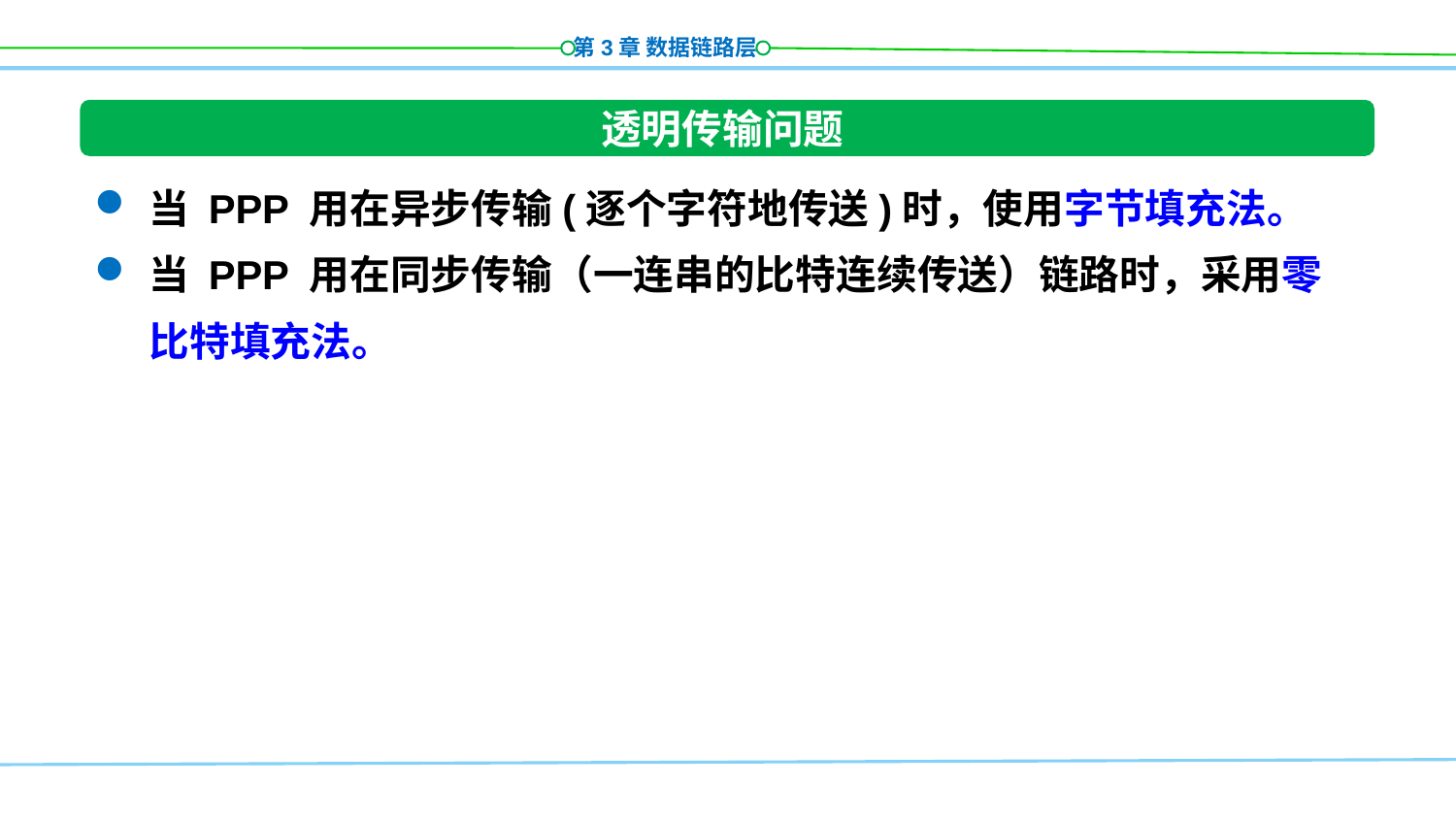

透明传输问题

当 PPP 用在异步传输(逐个字符地传送)时，使用字节填充法。
当 PPP 用在同步传输（一连串的比特连续传送）链路时，采用零比特填充法。